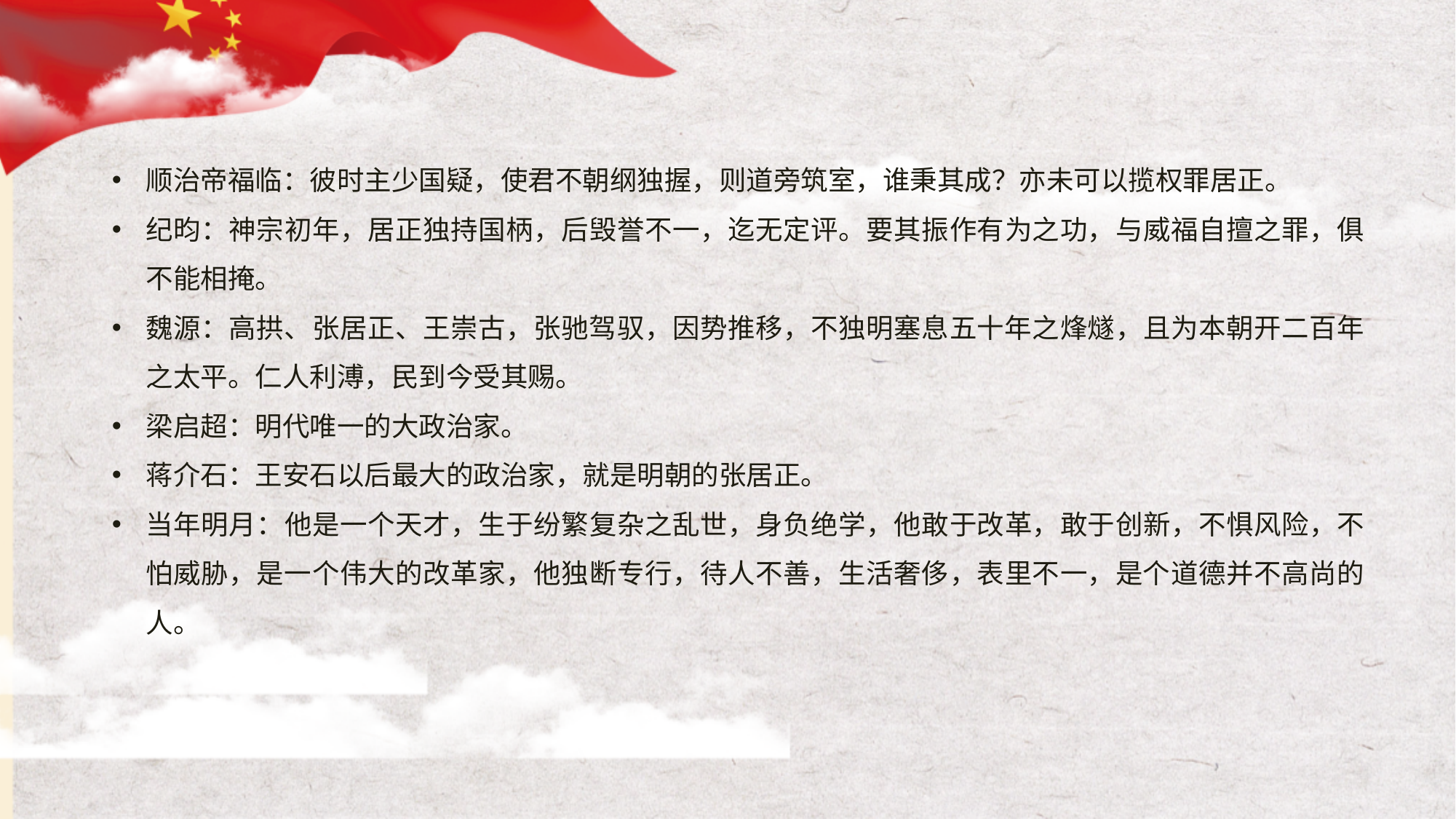

顺治帝福临：彼时主少国疑，使君不朝纲独握，则道旁筑室，谁秉其成？亦未可以揽权罪居正。
纪昀：神宗初年，居正独持国柄，后毁誉不一，迄无定评。要其振作有为之功，与威福自擅之罪，俱不能相掩。
魏源：高拱、张居正、王崇古，张驰驾驭，因势推移，不独明塞息五十年之烽燧，且为本朝开二百年之太平。仁人利溥，民到今受其赐。
梁启超：明代唯一的大政治家。
蒋介石：王安石以后最大的政治家，就是明朝的张居正。
当年明月：他是一个天才，生于纷繁复杂之乱世，身负绝学，他敢于改革，敢于创新，不惧风险，不怕威胁，是一个伟大的改革家，他独断专行，待人不善，生活奢侈，表里不一，是个道德并不高尚的人。